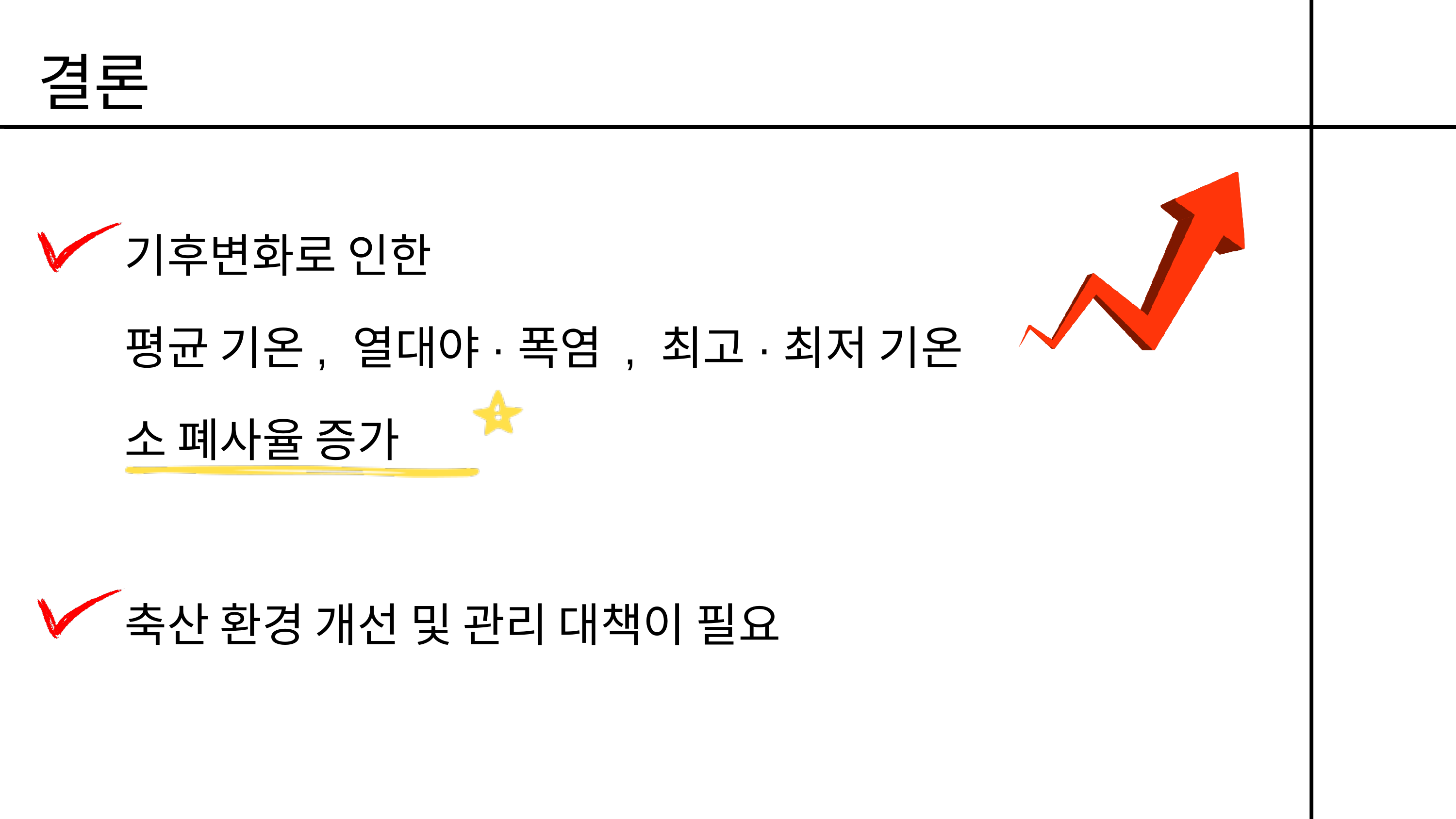

결론

기후변화로 인한
평균 기온, 열대야·폭염 , 최고·최저 기온
소 폐사율 증가

축산 환경 개선 및 관리 대책이 필요